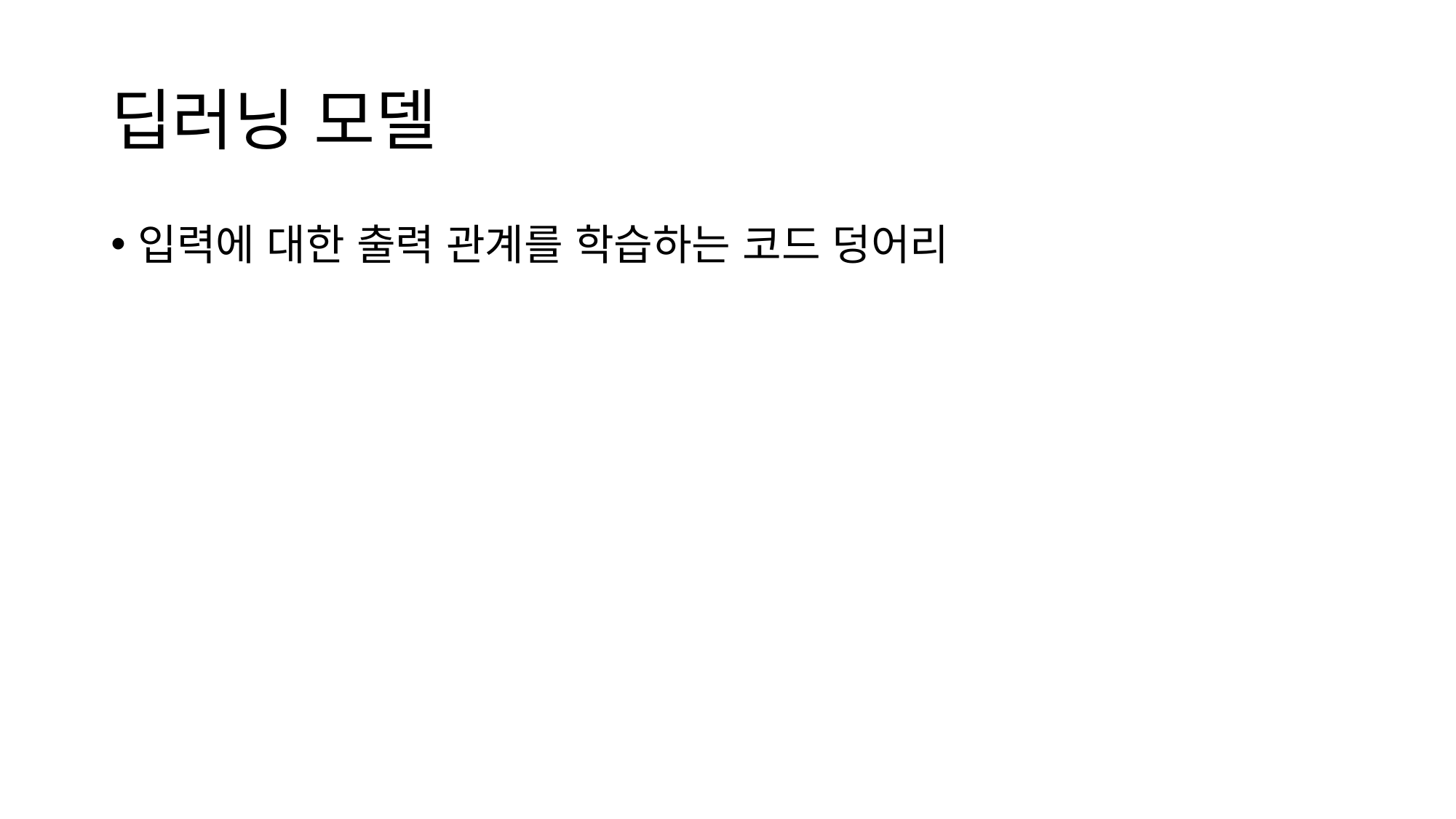

# 딥러닝 모델
입력에 대한 출력 관계를 학습하는 코드 덩어리